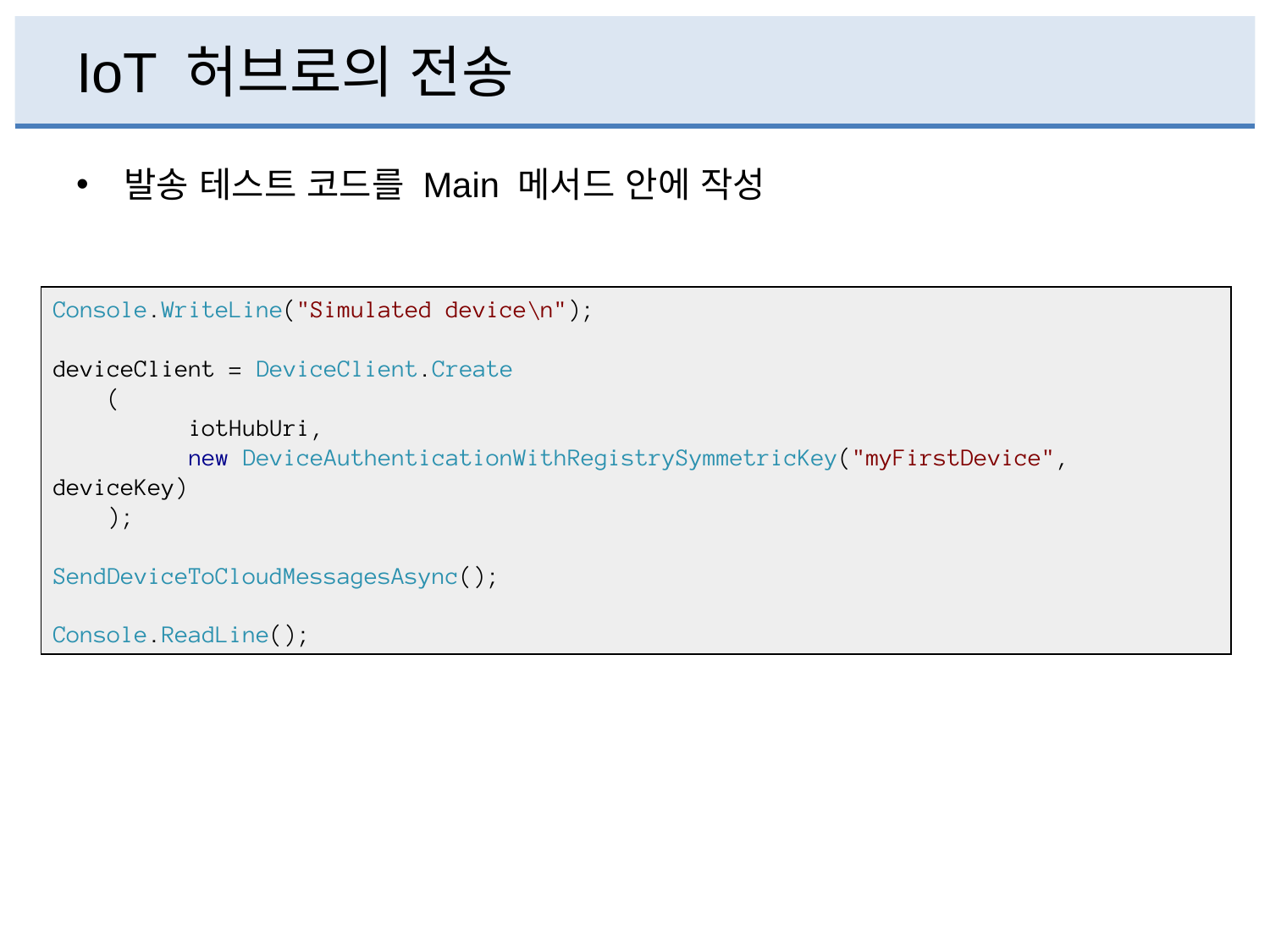

# IoT 허브로의 전송

발송 테스트 코드를 Main 메서드 안에 작성
Console.WriteLine("Simulated device\n");

deviceClient = DeviceClient.Create
    (
          iotHubUri,
          new DeviceAuthenticationWithRegistrySymmetricKey("myFirstDevice", deviceKey)
    );

SendDeviceToCloudMessagesAsync();

Console.ReadLine();